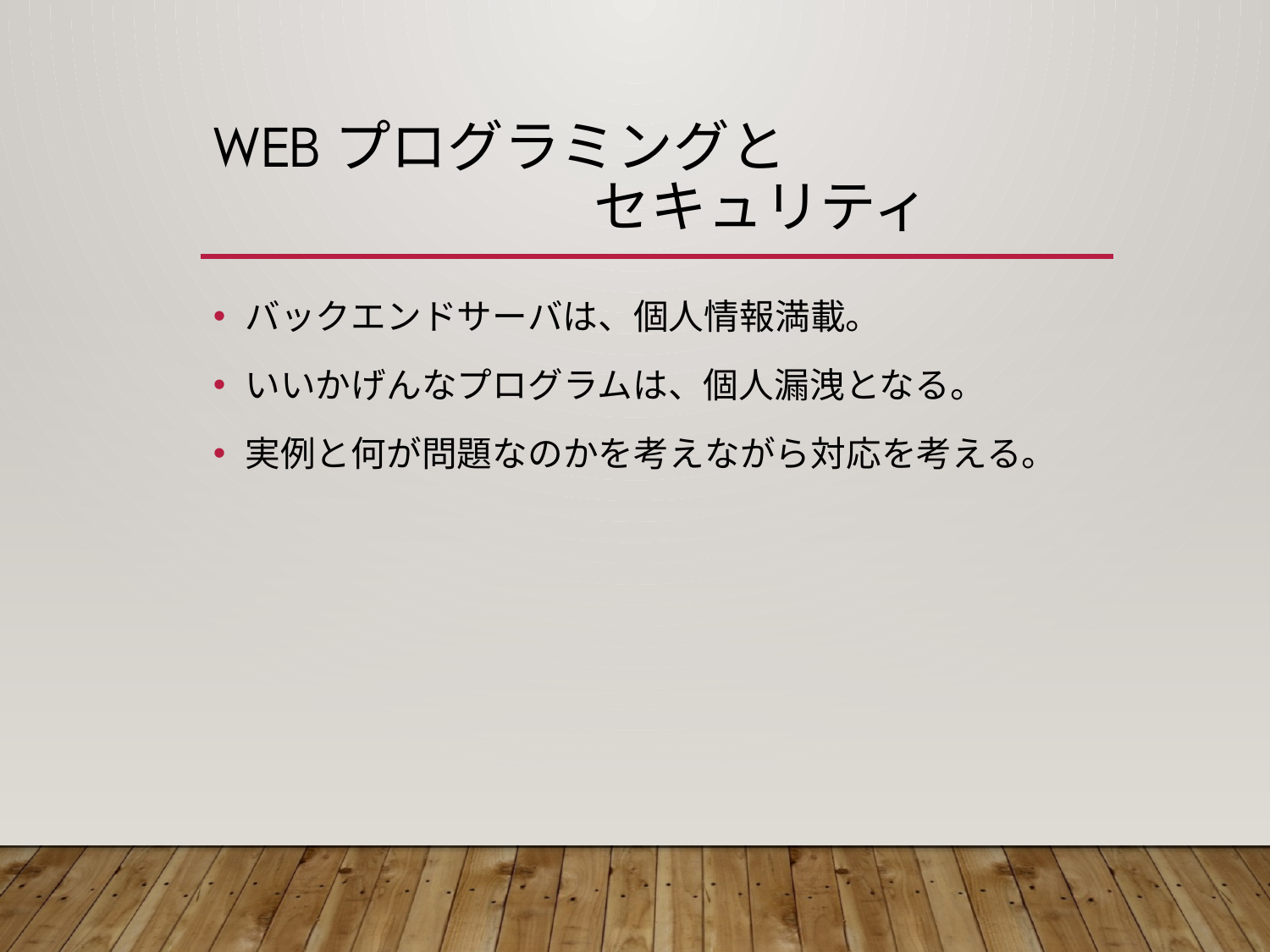

# Webプログラミングと セキュリティ
バックエンドサーバは、個人情報満載。
いいかげんなプログラムは、個人漏洩となる。
実例と何が問題なのかを考えながら対応を考える。